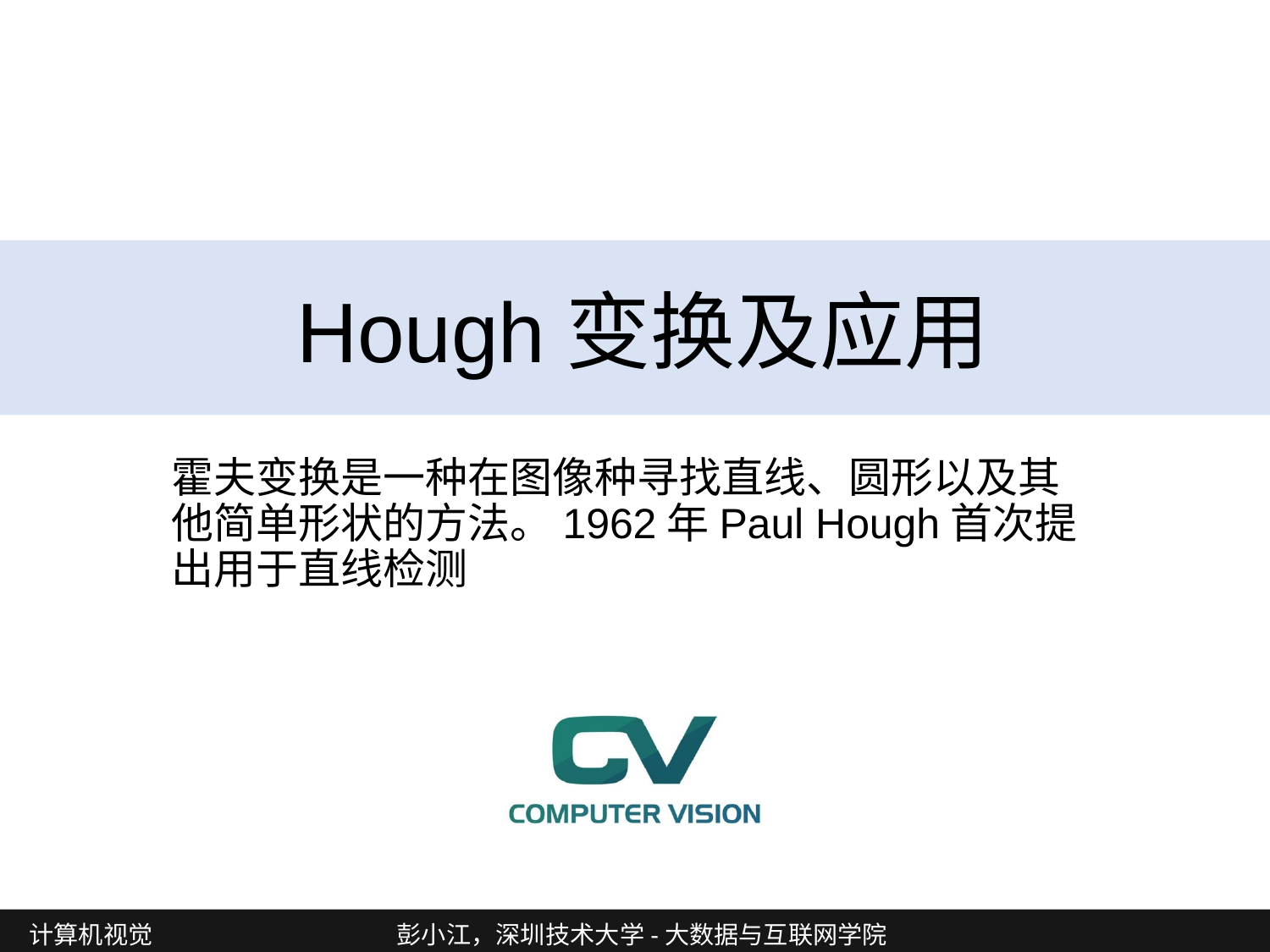

# Hough变换及应用
霍夫变换是一种在图像种寻找直线、圆形以及其他简单形状的方法。1962年Paul Hough首次提出用于直线检测